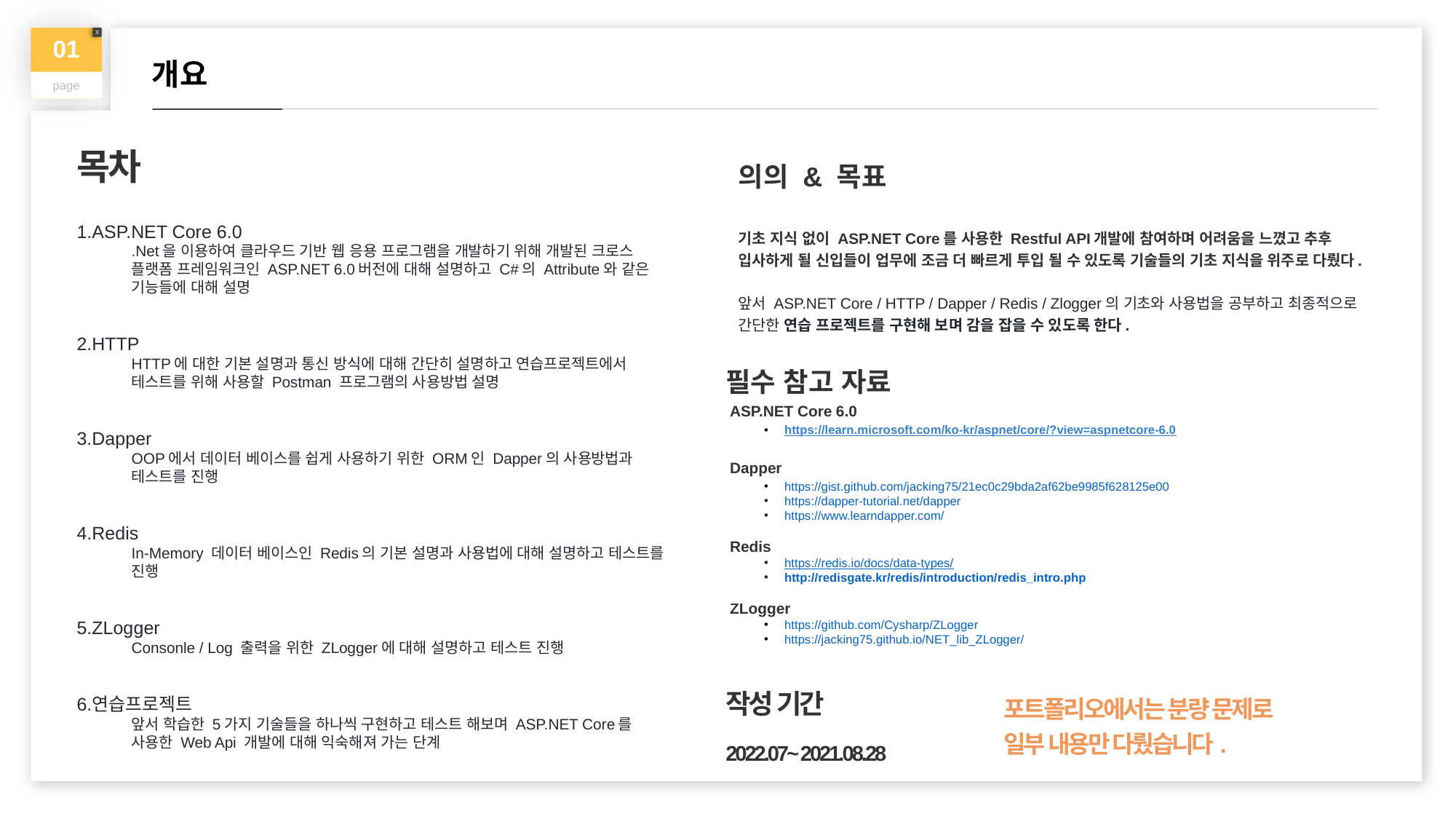

01
page
X
개요
목차

ASP.NET Core 6.0
.Net을 이용하여 클라우드 기반 웹 응용 프로그램을 개발하기 위해 개발된 크로스 플랫폼 프레임워크인 ASP.NET 6.0버전에 대해 설명하고 C#의 Attribute와 같은 기능들에 대해 설명

HTTP
HTTP에 대한 기본 설명과 통신 방식에 대해 간단히 설명하고 연습프로젝트에서 테스트를 위해 사용할 Postman 프로그램의 사용방법 설명

Dapper
OOP에서 데이터 베이스를 쉽게 사용하기 위한 ORM인 Dapper의 사용방법과 테스트를 진행

Redis
In-Memory 데이터 베이스인 Redis의 기본 설명과 사용법에 대해 설명하고 테스트를 진행

ZLogger
Consonle / Log 출력을 위한 ZLogger에 대해 설명하고 테스트 진행

연습프로젝트
앞서 학습한 5가지 기술들을 하나씩 구현하고 테스트 해보며 ASP.NET Core를 사용한 Web Api 개발에 대해 익숙해져 가는 단계

의의 & 목표

기초 지식 없이 ASP.NET Core를 사용한 Restful API개발에 참여하며 어려움을 느꼈고 추후 입사하게 될 신입들이 업무에 조금 더 빠르게 투입 될 수 있도록 기술들의 기초 지식을 위주로 다뤘다.

앞서 ASP.NET Core / HTTP / Dapper / Redis / Zlogger의 기초와 사용법을 공부하고 최종적으로 간단한 연습 프로젝트를 구현해 보며 감을 잡을 수 있도록 한다.
필수 참고 자료
ASP.NET Core 6.0
https://learn.microsoft.com/ko-kr/aspnet/core/?view=aspnetcore-6.0

Dapper
https://gist.github.com/jacking75/21ec0c29bda2af62be9985f628125e00
https://dapper-tutorial.net/dapper
https://www.learndapper.com/

Redis
https://redis.io/docs/data-types/
http://redisgate.kr/redis/introduction/redis_intro.php

ZLogger
https://github.com/Cysharp/ZLogger
https://jacking75.github.io/NET_lib_ZLogger/

작성 기간

2022.07~ 2021.08.28
포트폴리오에서는 분량 문제로
일부 내용만 다뤘습니다.